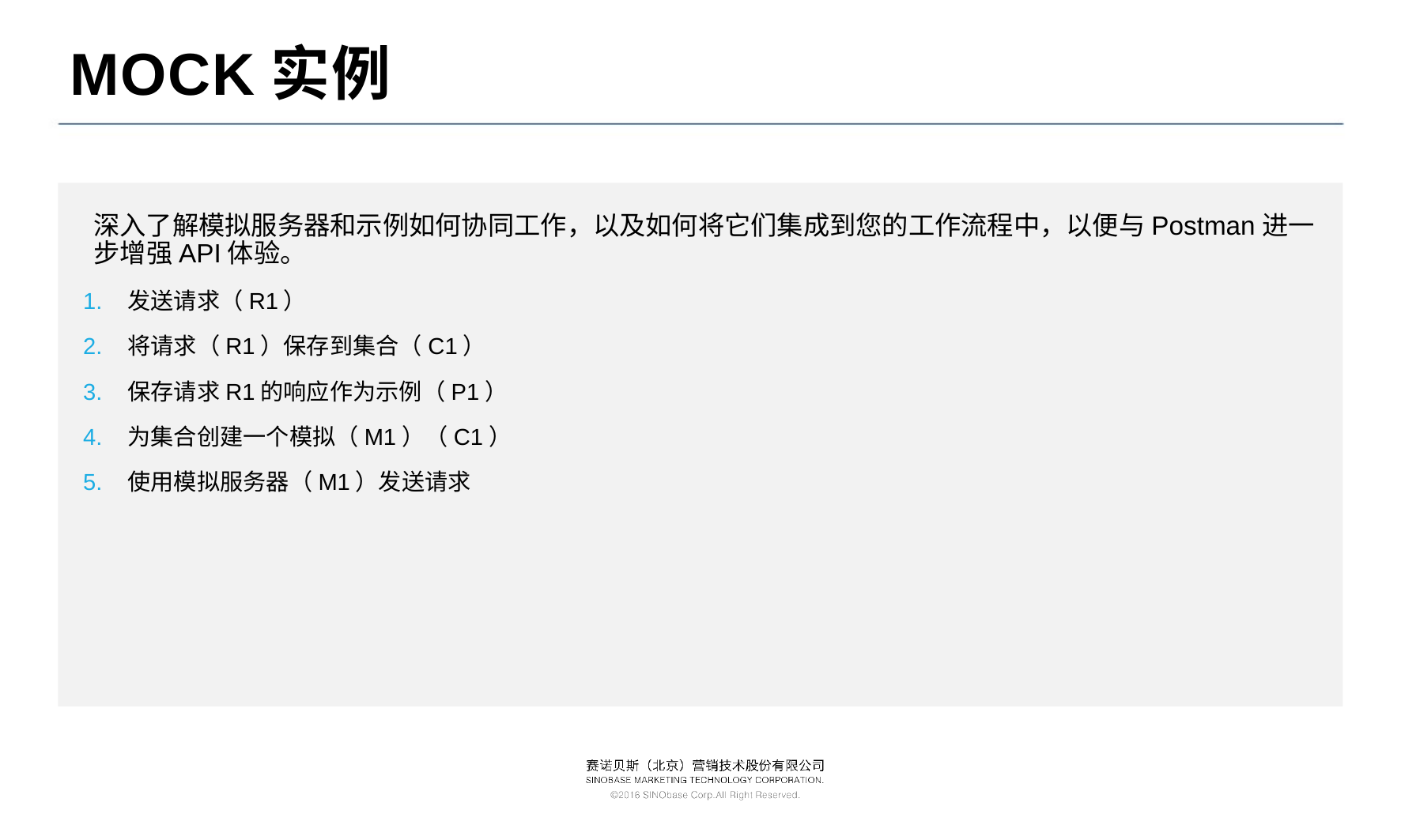

# MOCK实例
深入了解模拟服务器和示例如何协同工作，以及如何将它们集成到您的工作流程中，以便与Postman进一步增强API体验。
发送请求（R1）
将请求（R1）保存到集合（C1）
保存请求R1的响应作为示例（P1）
为集合创建一个模拟（M1）（C1）
使用模拟服务器（M1）发送请求